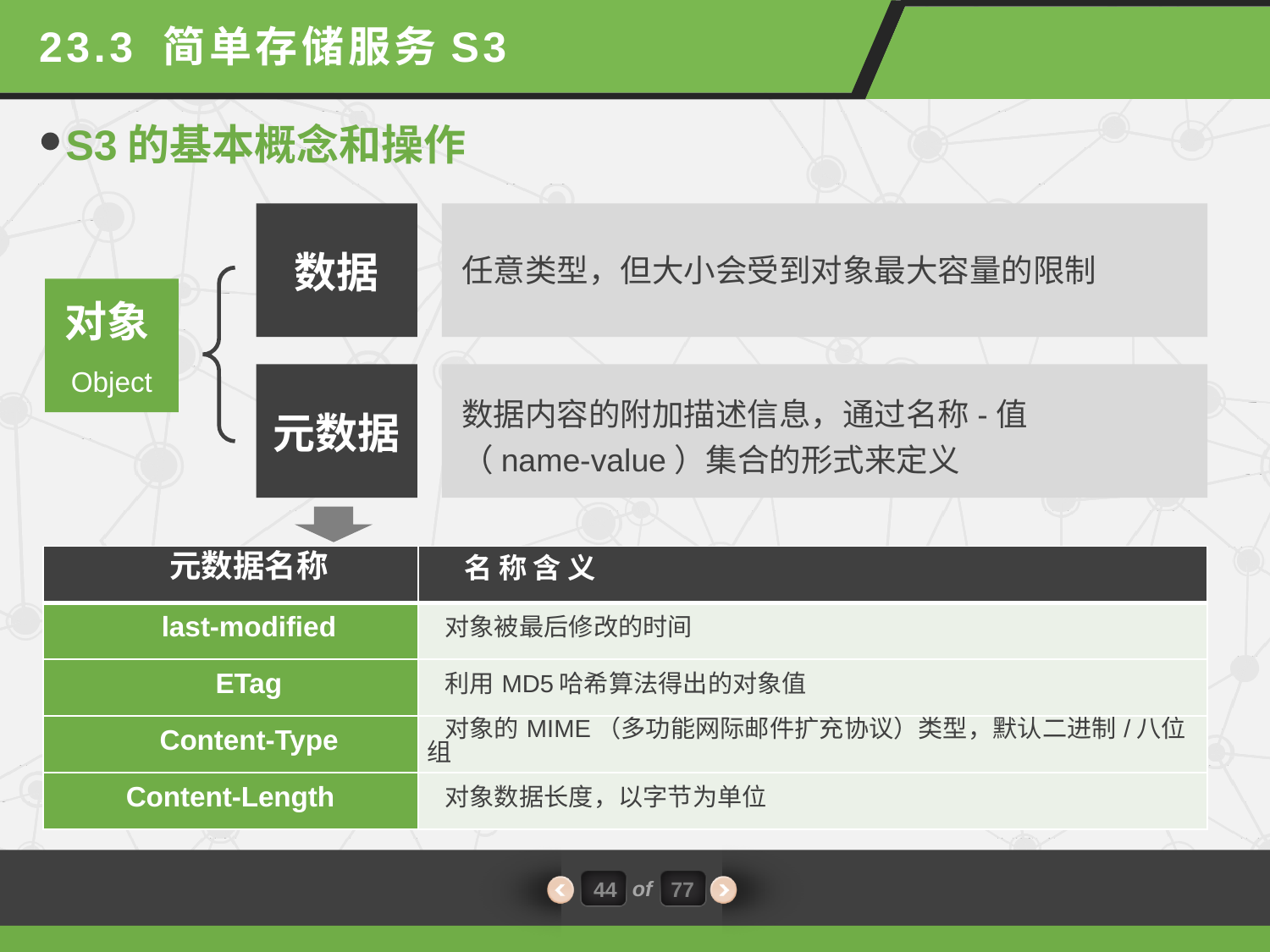

23.3 简单存储服务S3
S3的基本概念和操作

数据

任意类型，但大小会受到对象最大容量的限制

对象Object

元数据
数据内容的附加描述信息，通过名称-值（name-value）集合的形式来定义

| 元数据名称 | 名 称 含 义 |
| --- | --- |
| last-modified | 对象被最后修改的时间 |
| ETag | 利用MD5哈希算法得出的对象值 |
| Content-Type | 对象的MIME（多功能网际邮件扩充协议）类型，默认二进制/八位组 |
| Content-Length | 对象数据长度，以字节为单位 |
44